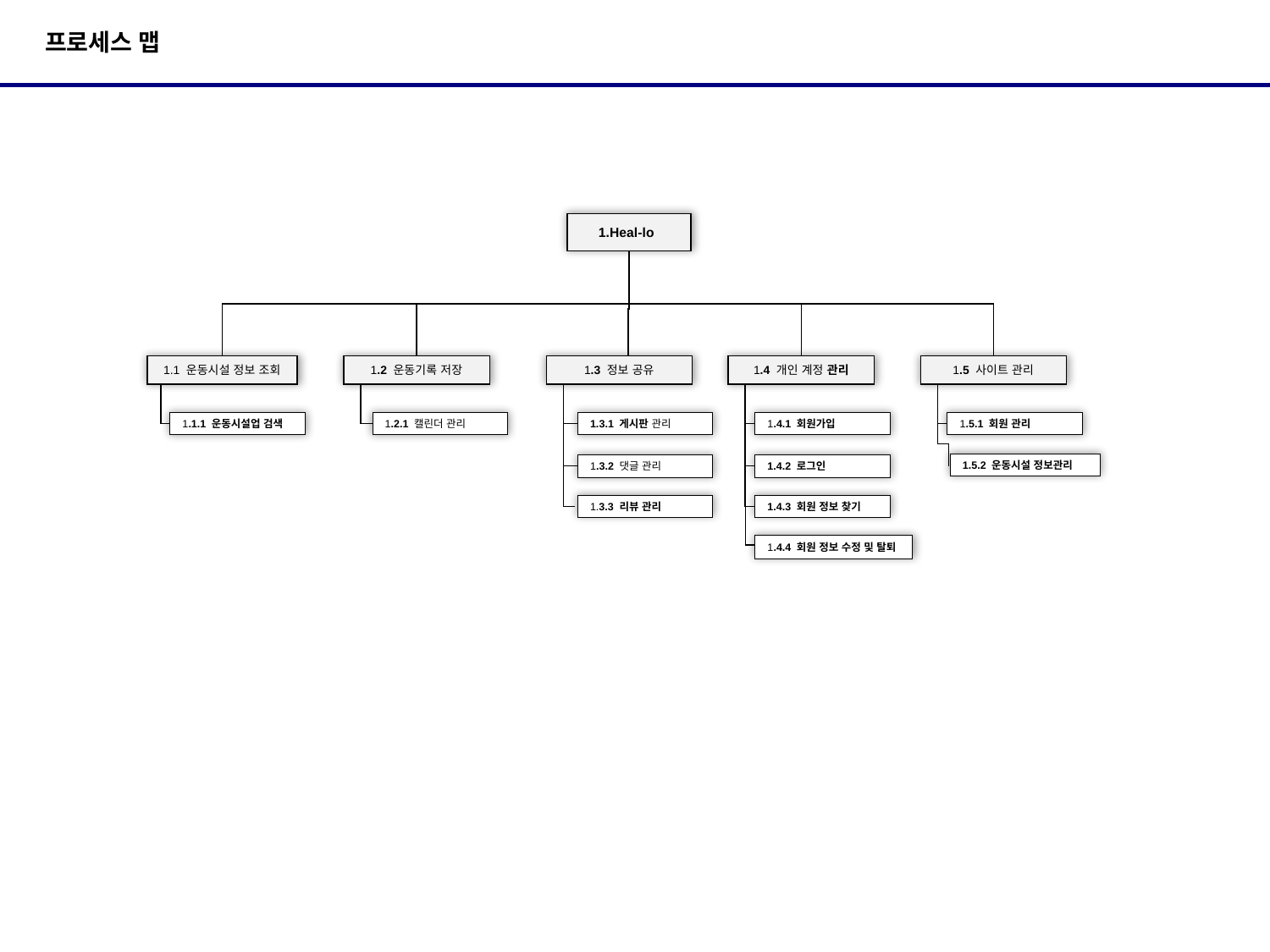

# 프로세스 맵
 1.Heal-lo
1.1 운동시설 정보 조회

1.2 운동기록 저장

1.3 정보 공유

1.4 개인 계정 관리

1.5 사이트 관리

1.1.1 운동시설업 검색
1.2.1 캘린더 관리
1.3.1 게시판 관리
1.4.1 회원가입
1.5.1 회원 관리
1.5.2 운동시설 정보관리
1.3.2 댓글 관리
1.4.2 로그인
1.3.3 리뷰 관리
1.4.3 회원 정보 찾기
1.4.4 회원 정보 수정 및 탈퇴